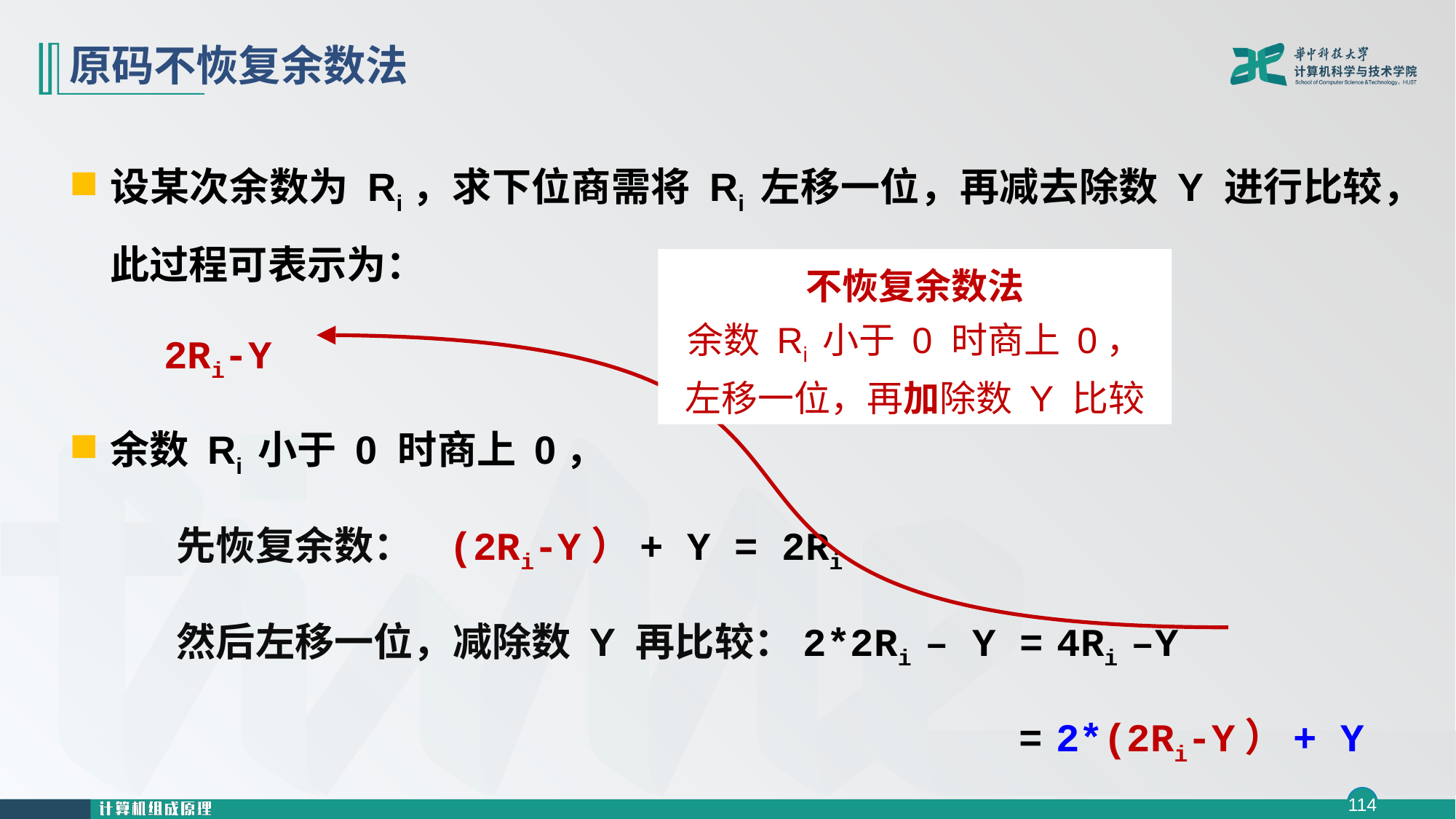

# 原码不恢复余数法
设某次余数为 Ri，求下位商需将 Ri 左移一位，再减去除数 Y 进行比较，此过程可表示为：
    2Ri-Y
余数 Ri 小于 0 时商上 0，
           先恢复余数：   (2Ri-Y）+ Y = 2Ri
           然后左移一位，减除数 Y 再比较：2*2Ri – Y = 4Ri –Y
                                         = 2*(2Ri-Y）+ Y

不恢复余数法
余数 Ri 小于 0 时商上 0，
左移一位，再加除数 Y 比较